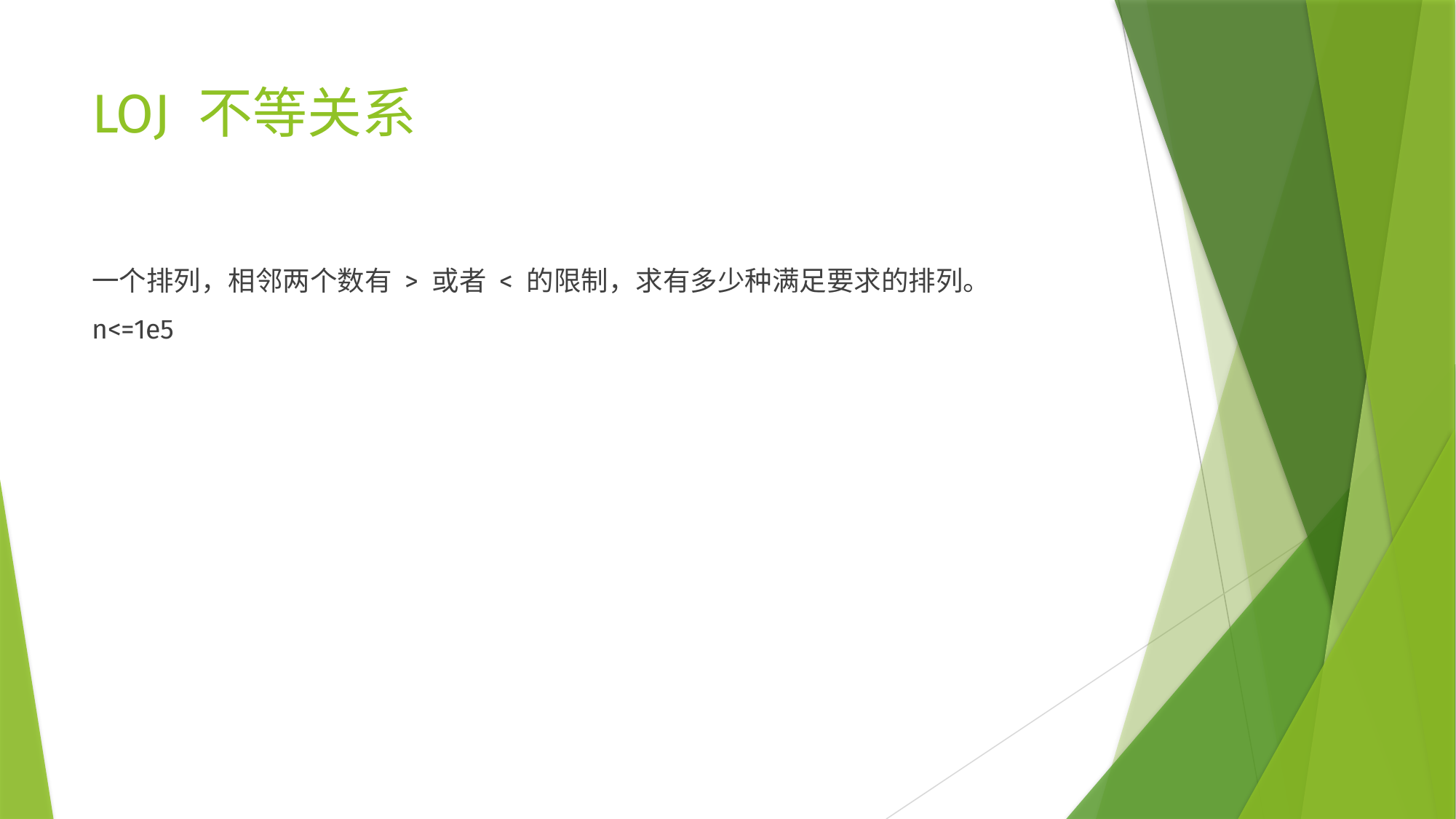

# LOJ 不等关系
一个排列，相邻两个数有 > 或者 < 的限制，求有多少种满足要求的排列。
n<=1e5